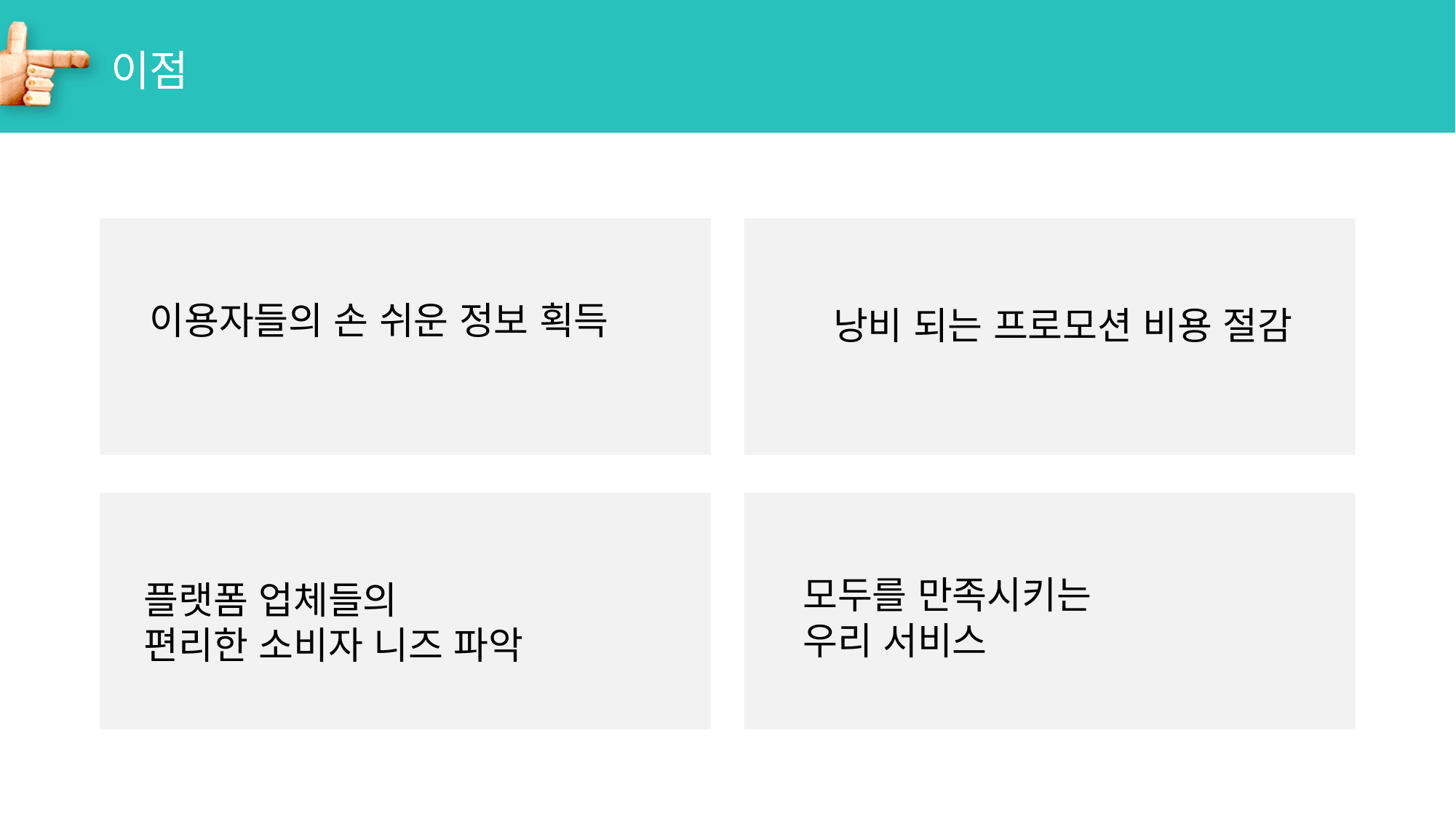

# 이점
이용자들의 손 쉬운 정보 획득
낭비 되는 프로모션 비용 절감
모두를 만족시키는
우리 서비스
플랫폼 업체들의
편리한 소비자 니즈 파악